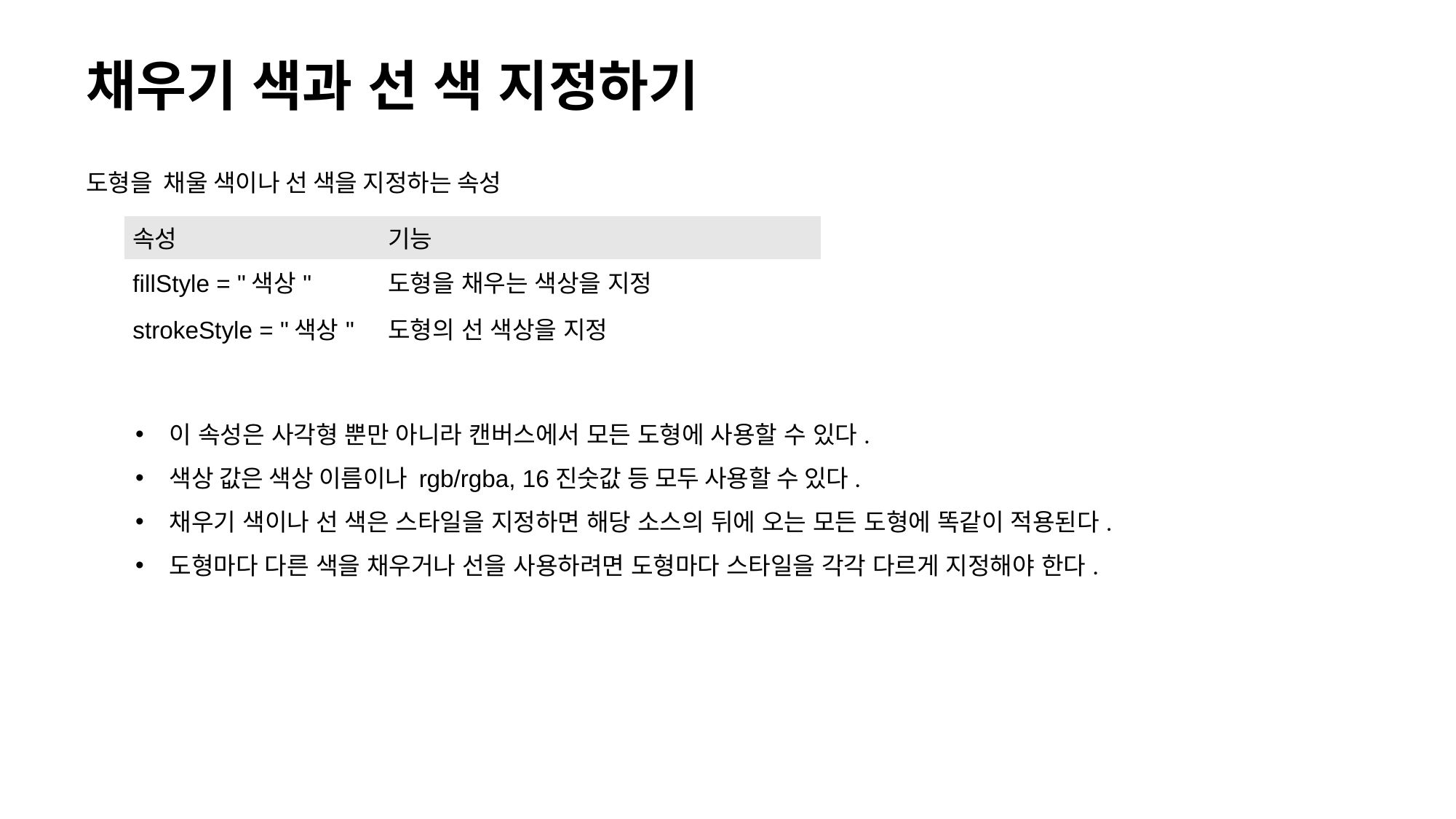

# 채우기 색과 선 색 지정하기
도형을  채울 색이나 선 색을 지정하는 속성

| 속성 | 기능 |
| --- | --- |
| fillStyle = "색상" | 도형을 채우는 색상을 지정 |
| strokeStyle = "색상" | 도형의 선 색상을 지정 |
이 속성은 사각형 뿐만 아니라 캔버스에서 모든 도형에 사용할 수 있다.
색상 값은 색상 이름이나 rgb/rgba, 16진숫값 등 모두 사용할 수 있다.
채우기 색이나 선 색은 스타일을 지정하면 해당 소스의 뒤에 오는 모든 도형에 똑같이 적용된다.
도형마다 다른 색을 채우거나 선을 사용하려면 도형마다 스타일을 각각 다르게 지정해야 한다.